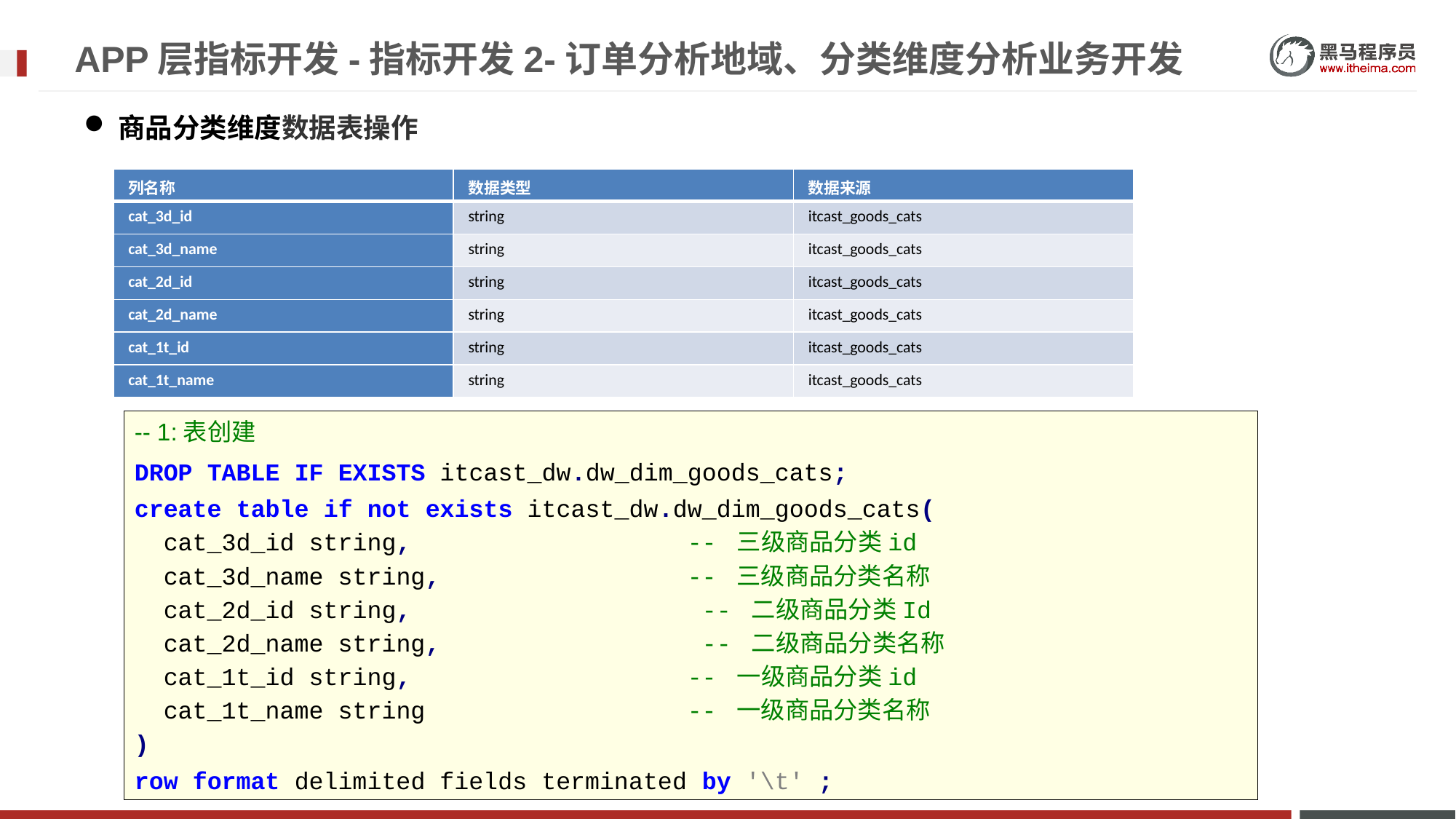

# APP层指标开发-指标开发2-订单分析地域、分类维度分析业务开发
商品分类维度数据表操作
| 列名称 | 数据类型 | 数据来源 |
| --- | --- | --- |
| cat\_3d\_id | string | itcast\_goods\_cats |
| cat\_3d\_name | string | itcast\_goods\_cats |
| cat\_2d\_id | string | itcast\_goods\_cats |
| cat\_2d\_name | string | itcast\_goods\_cats |
| cat\_1t\_id | string | itcast\_goods\_cats |
| cat\_1t\_name | string | itcast\_goods\_cats |
-- 1:表创建
DROP TABLE IF EXISTS itcast_dw.dw_dim_goods_cats;
create table if not exists itcast_dw.dw_dim_goods_cats(
  cat_3d_id string,                   -- 三级商品分类id
  cat_3d_name string,                 -- 三级商品分类名称
  cat_2d_id string,                    -- 二级商品分类Id
  cat_2d_name string,                  -- 二级商品分类名称
  cat_1t_id string,                   -- 一级商品分类id
  cat_1t_name string                  -- 一级商品分类名称
)
row format delimited fields terminated by '\t' ;